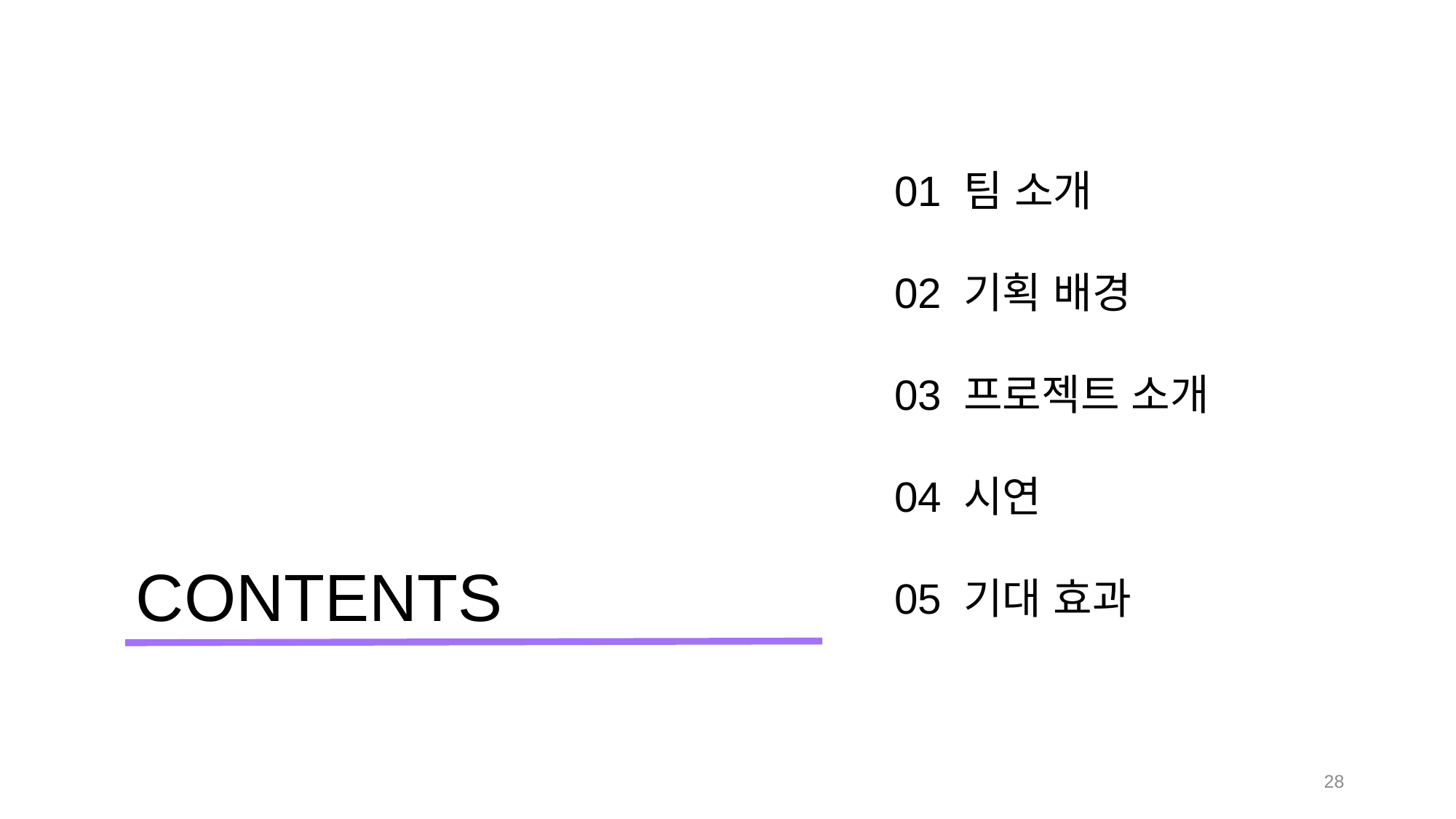

01 팀 소개

02 기획 배경

03 프로젝트 소개

04 시연

05 기대 효과
CONTENTS
28